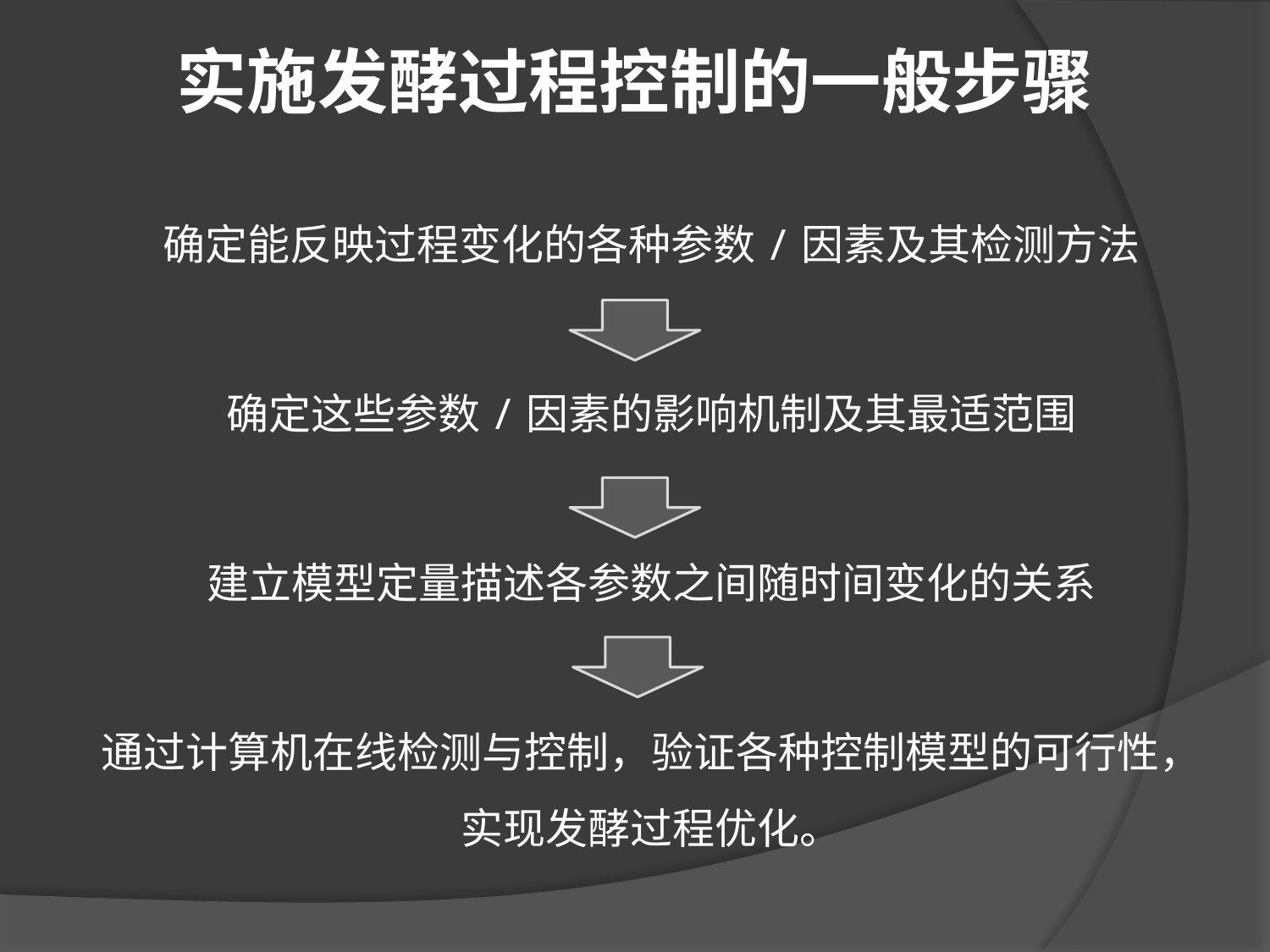

# 实施发酵过程控制的一般步骤
确定能反映过程变化的各种参数/因素及其检测方法

确定这些参数/因素的影响机制及其最适范围

建立模型定量描述各参数之间随时间变化的关系

通过计算机在线检测与控制，验证各种控制模型的可行性，实现发酵过程优化。